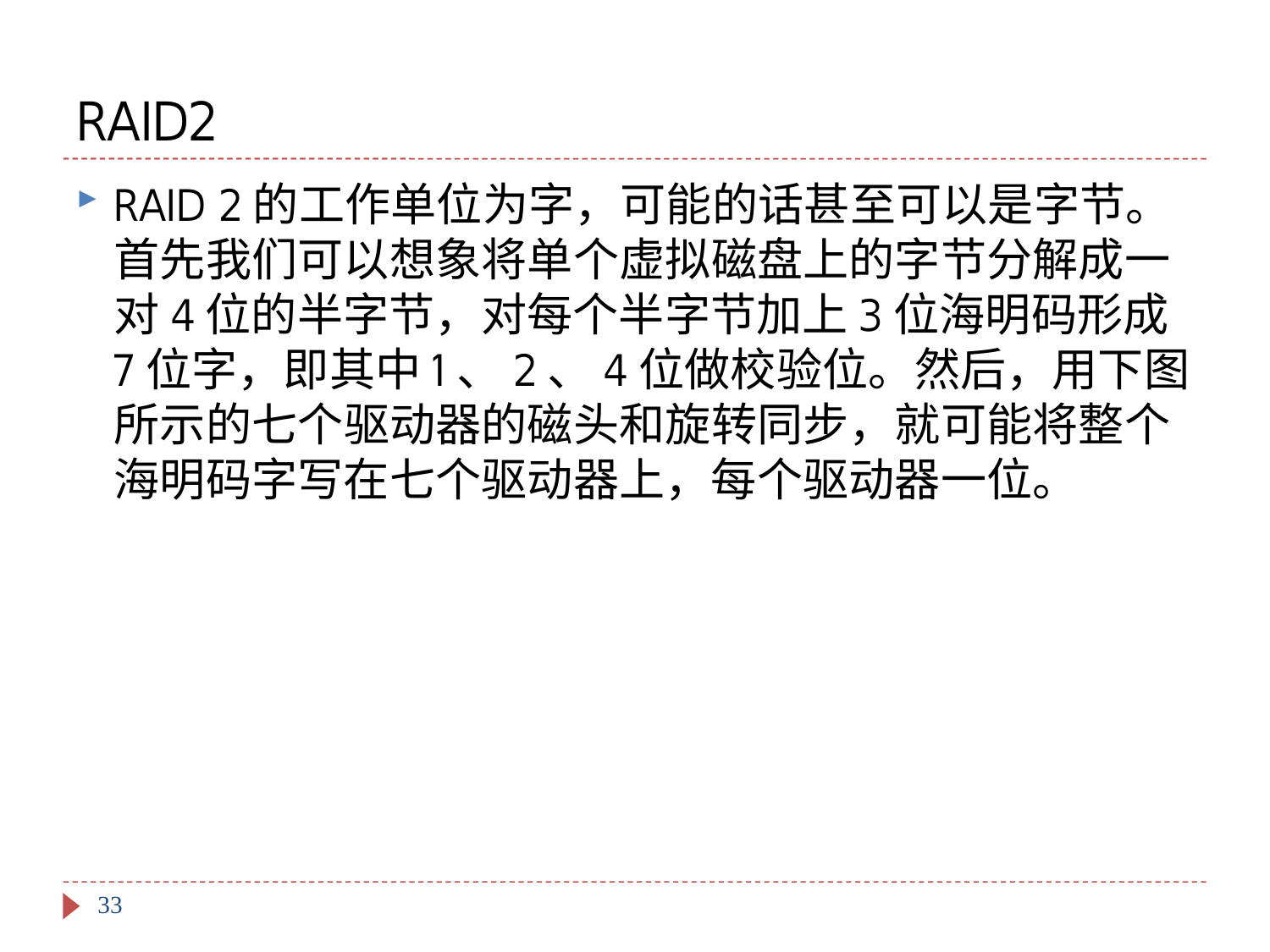

# RAID2
RAID 2的工作单位为字，可能的话甚至可以是字节。首先我们可以想象将单个虚拟磁盘上的字节分解成一对4位的半字节，对每个半字节加上3位海明码形成7位字，即其中1、2、4位做校验位。然后，用下图所示的七个驱动器的磁头和旋转同步，就可能将整个海明码字写在七个驱动器上，每个驱动器一位。
33